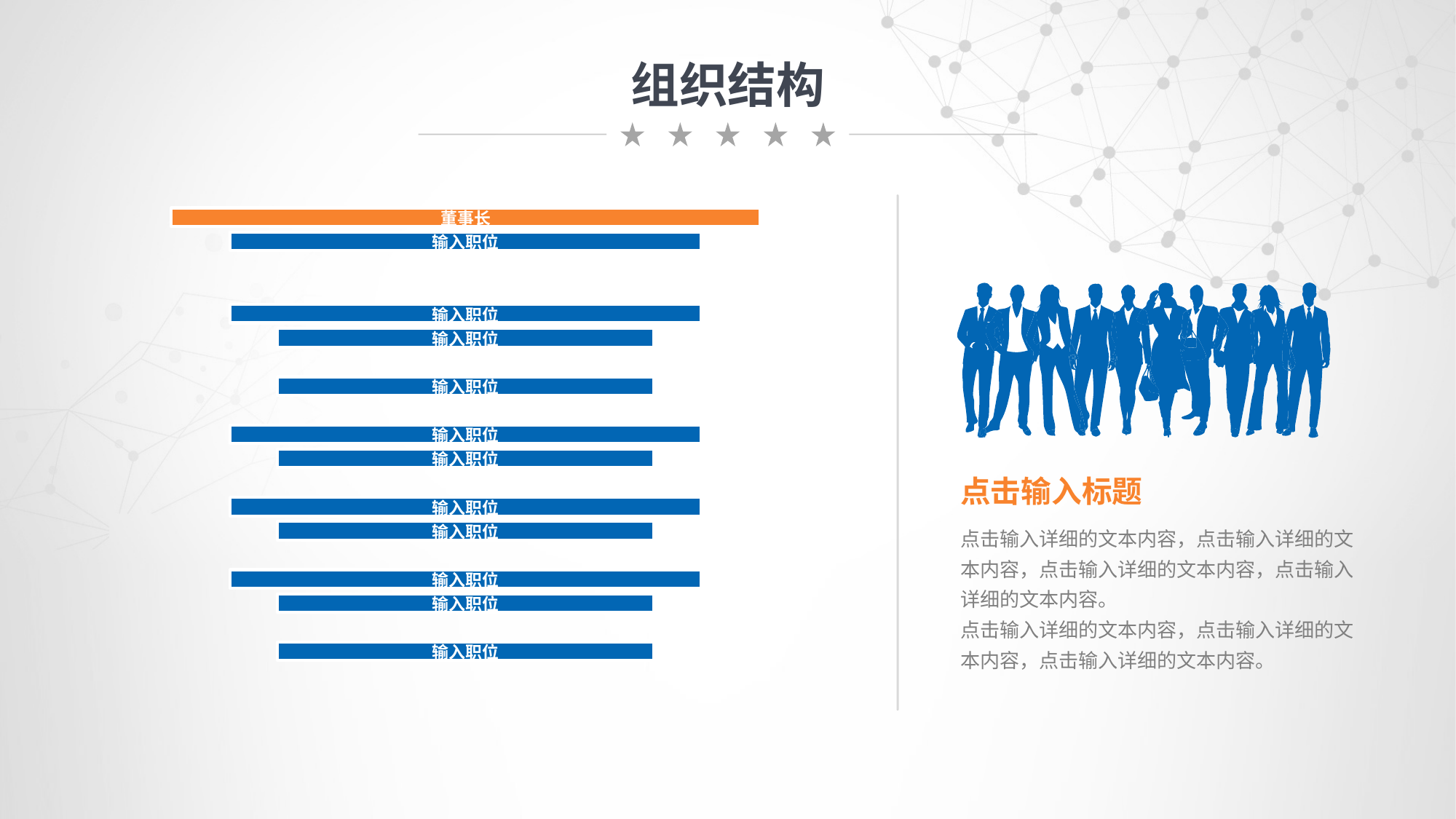

组织结构

董事长
输入职位
输入职位
输入职位
输入职位
输入职位
输入职位
输入职位
输入职位
输入职位
输入职位
输入职位
输入职位

点击输入标题
点击输入详细的文本内容，点击输入详细的文本内容，点击输入详细的文本内容，点击输入详细的文本内容。
点击输入详细的文本内容，点击输入详细的文本内容，点击输入详细的文本内容。